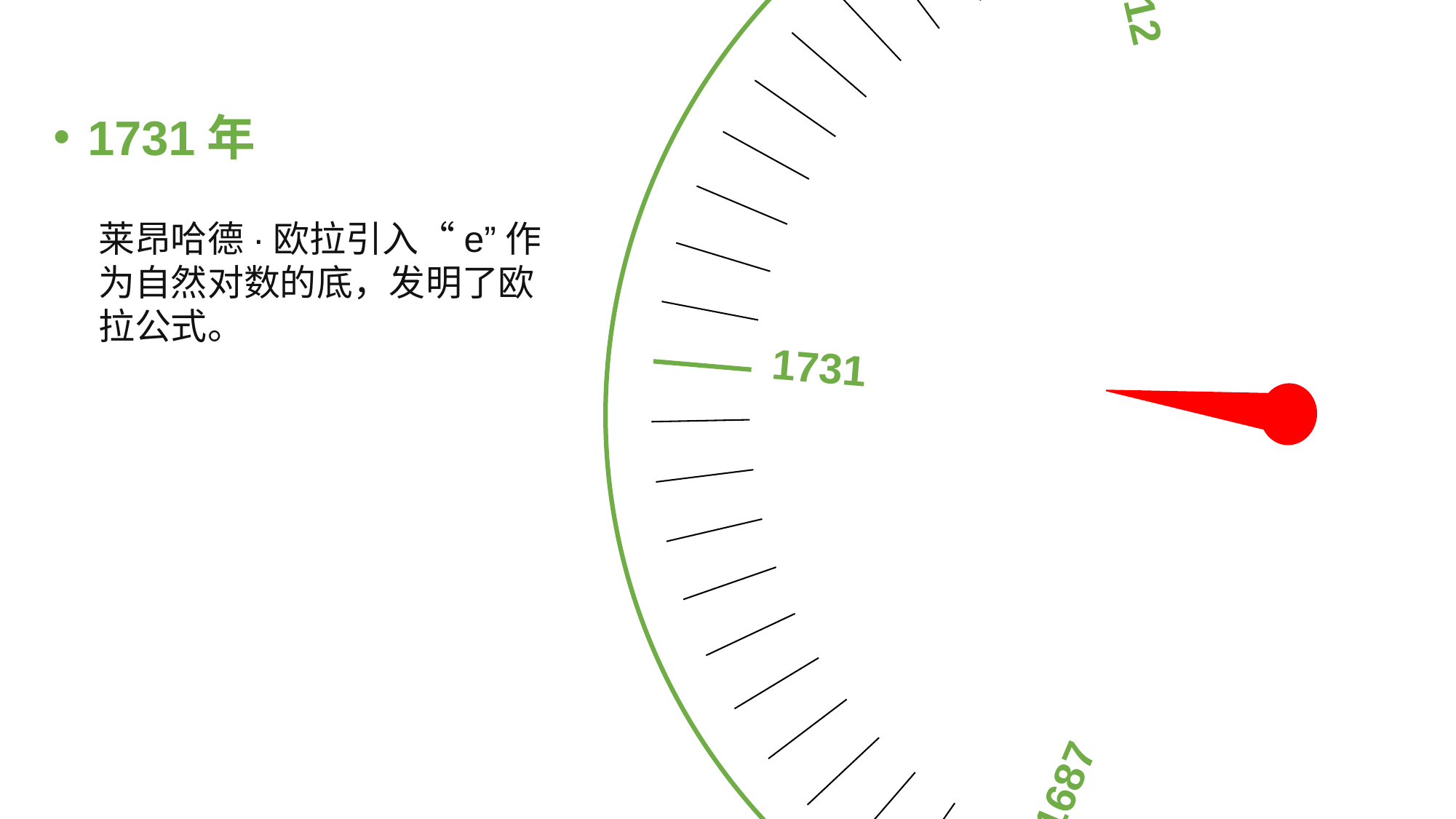

1731
1712
1687
1705
1695
1731年
莱昂哈德·欧拉引入“e”作为自然对数的底，发明了欧拉公式。